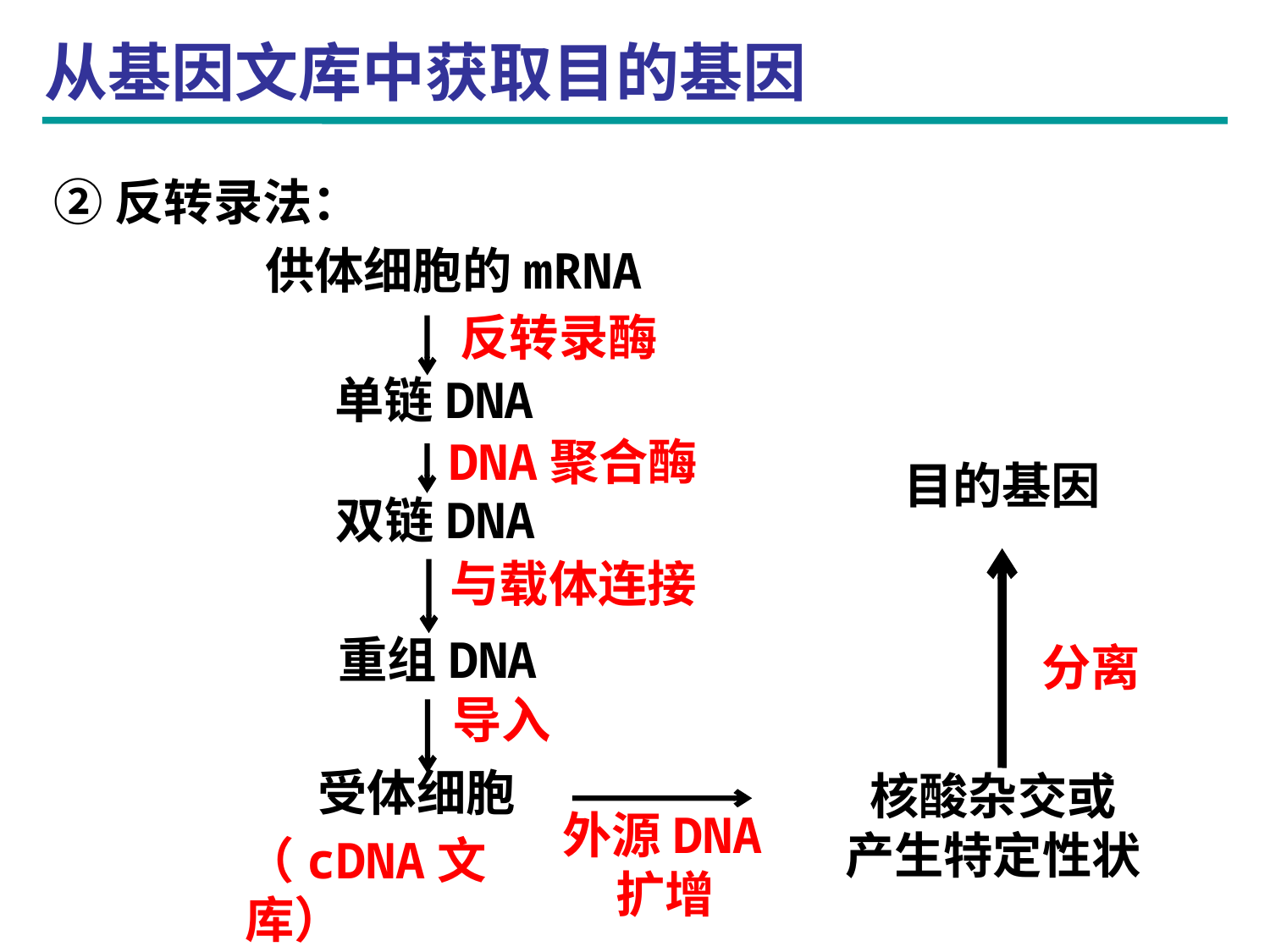

从基因文库中获取目的基因
②反转录法：
供体细胞的mRNA
反转录酶

单链DNA
DNA聚合酶

目的基因
双链DNA
与载体连接

重组DNA
分离
导入

受体细胞
核酸杂交或
产生特定性状
外源DNA扩增

（cDNA文库）